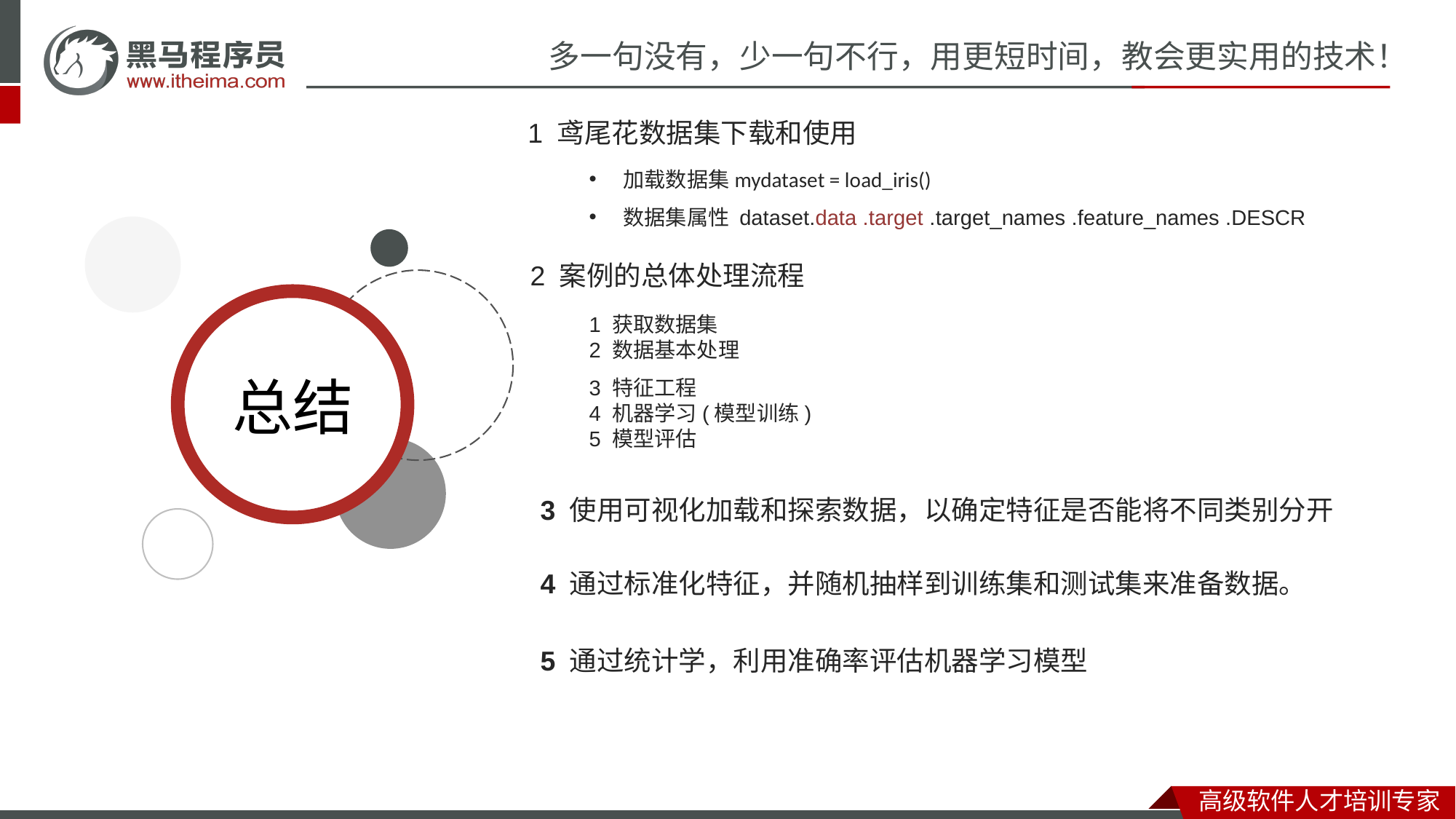

1 鸢尾花数据集下载和使用
加载数据集mydataset = load_iris()
数据集属性 dataset.data .target .target_names .feature_names .DESCR
2 案例的总体处理流程
1 获取数据集
2 数据基本处理
3 特征工程
4 机器学习(模型训练)
5 模型评估
3 使用可视化加载和探索数据，以确定特征是否能将不同类别分开
4 通过标准化特征，并随机抽样到训练集和测试集来准备数据。

5 通过统计学，利用准确率评估机器学习模型